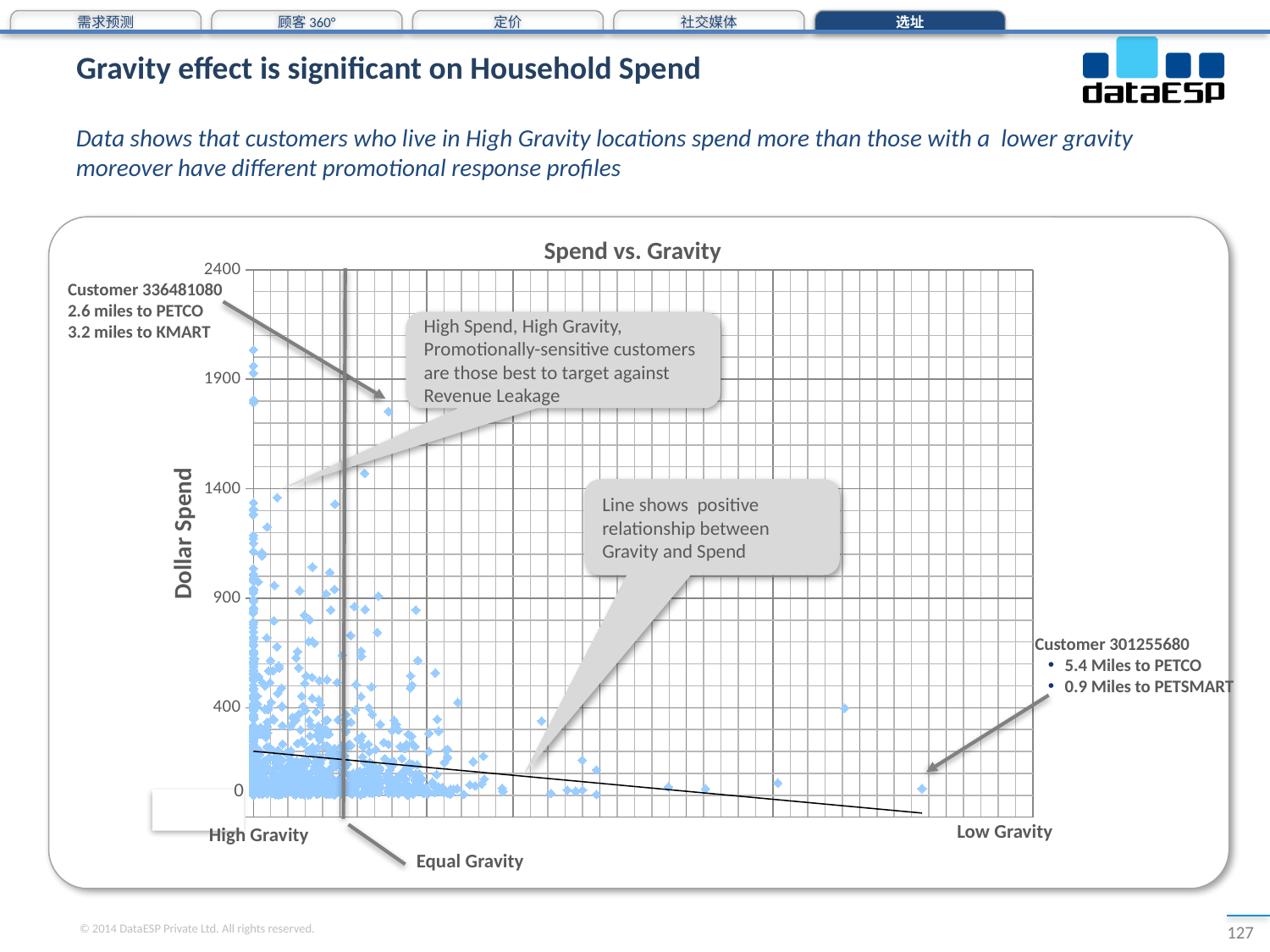

需求预测
顾客360°

定价
社交媒体
选址
# Gravity effect is significant on Household Spend
Data shows that customers who live in High Gravity locations spend more than those with a  lower gravity moreover have different promotional response profiles

Spend vs. Gravity

### Chart

| Category | DSP |
|---|---|
Customer 336481080
2.6 miles to PETCO
3.2 miles to KMART
High Spend, High Gravity, Promotionally-sensitive customers are those best to target against Revenue Leakage
Line shows  positive relationship between Gravity and Spend
Dollar Spend
Customer 301255680
5.4 Miles to PETCO
0.9 Miles to PETSMART
0

Low Gravity
High Gravity
Equal Gravity